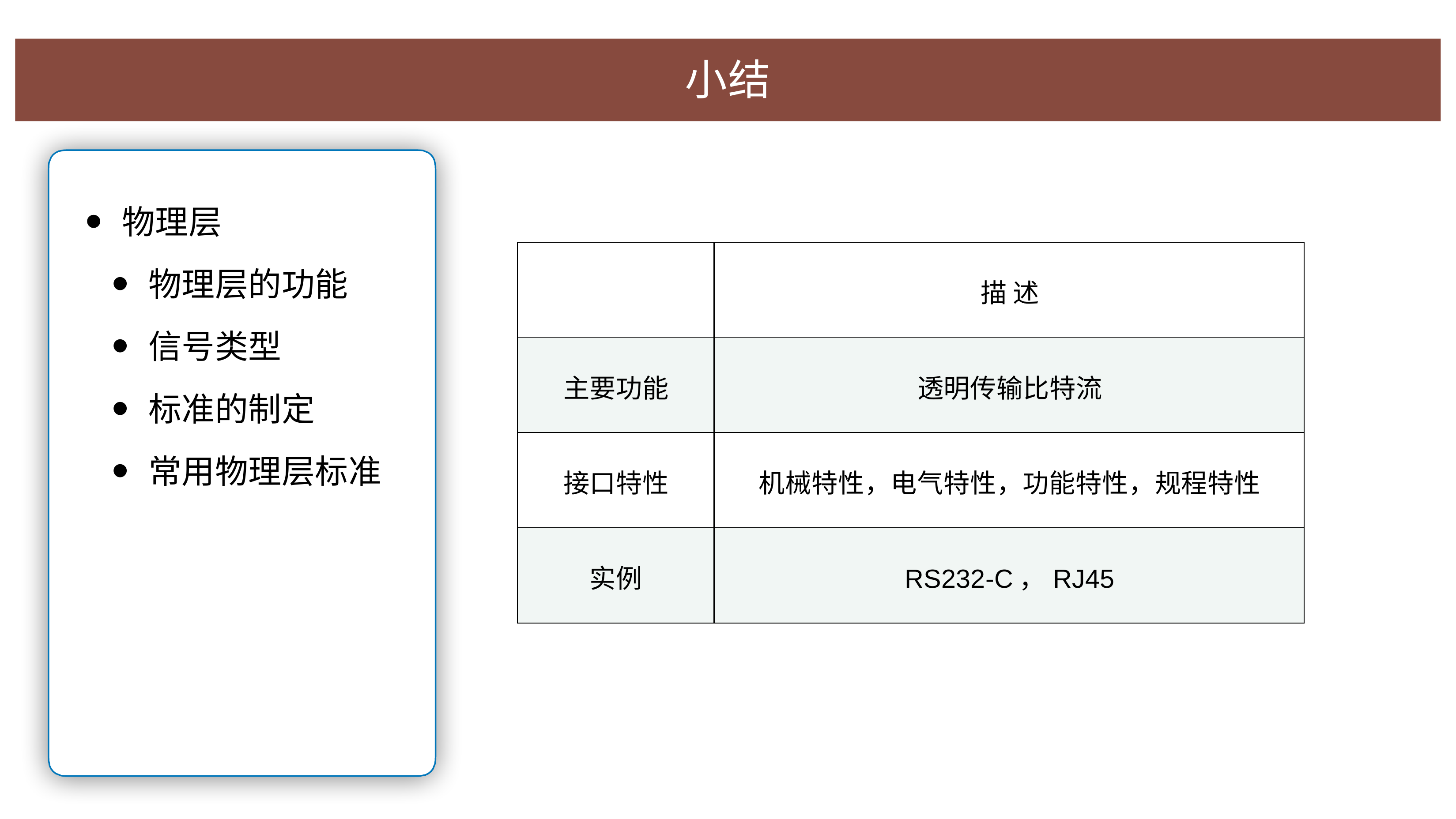

⼩结

物理层
物理层的功能
信号类型
标准的制定
常⽤物理层标准
|  | 描 述 |
| --- | --- |
| 主要功能 | 透明传输⽐特流 |
| 接⼝特性 | 机械特性，电⽓特性，功能特性，规程特性 |
| 实例 | RS232-C，RJ45 |